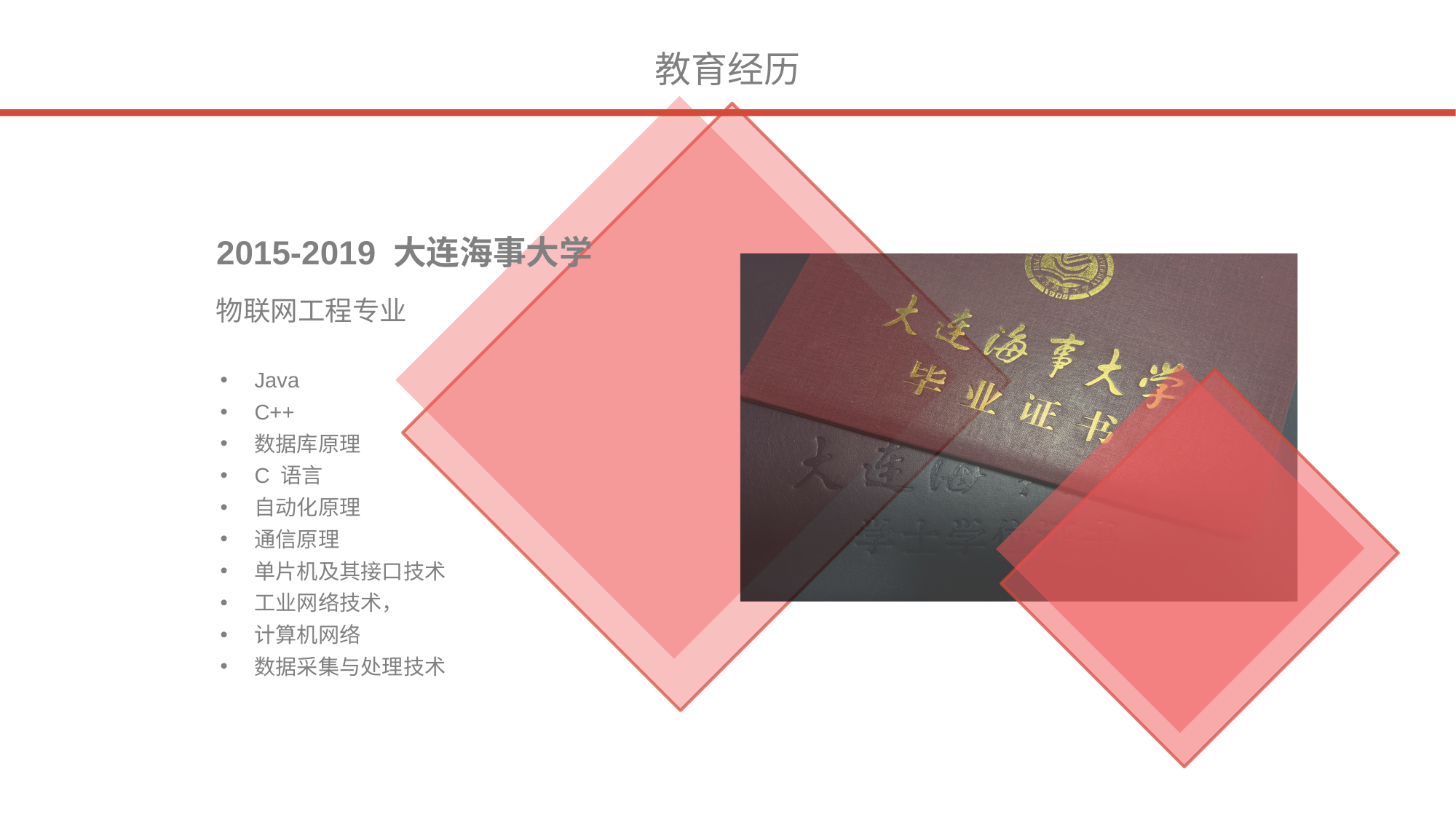

教育经历

2015-2019 大连海事大学

物联网工程专业
Java
C++
数据库原理
C 语言
自动化原理
通信原理
单片机及其接口技术
工业网络技术，
计算机网络
数据采集与处理技术